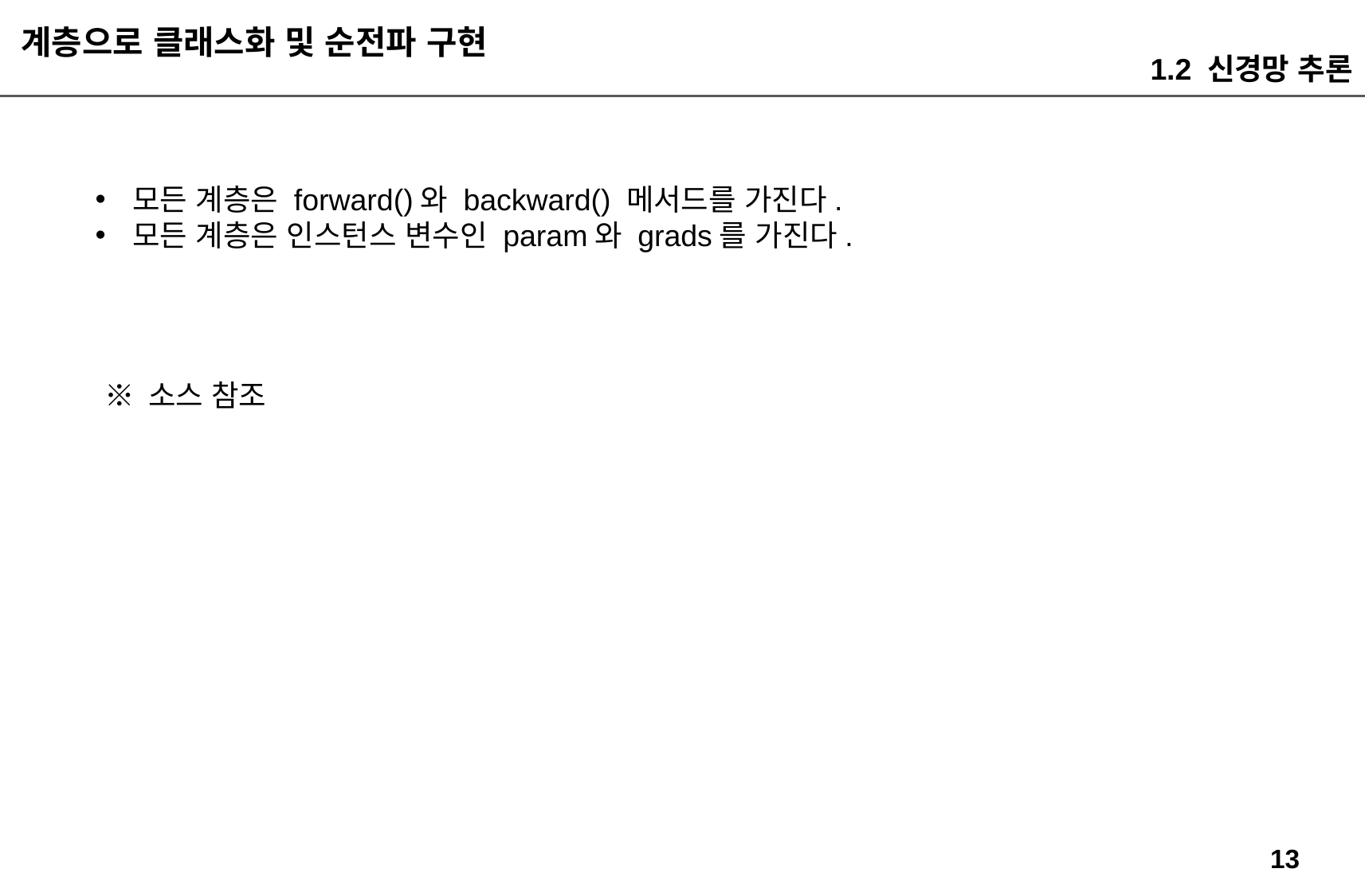

계층으로 클래스화 및 순전파 구현
1.2 신경망 추론
모든 계층은 forward()와 backward() 메서드를 가진다.
모든 계층은 인스턴스 변수인 param와 grads를 가진다.
※ 소스 참조